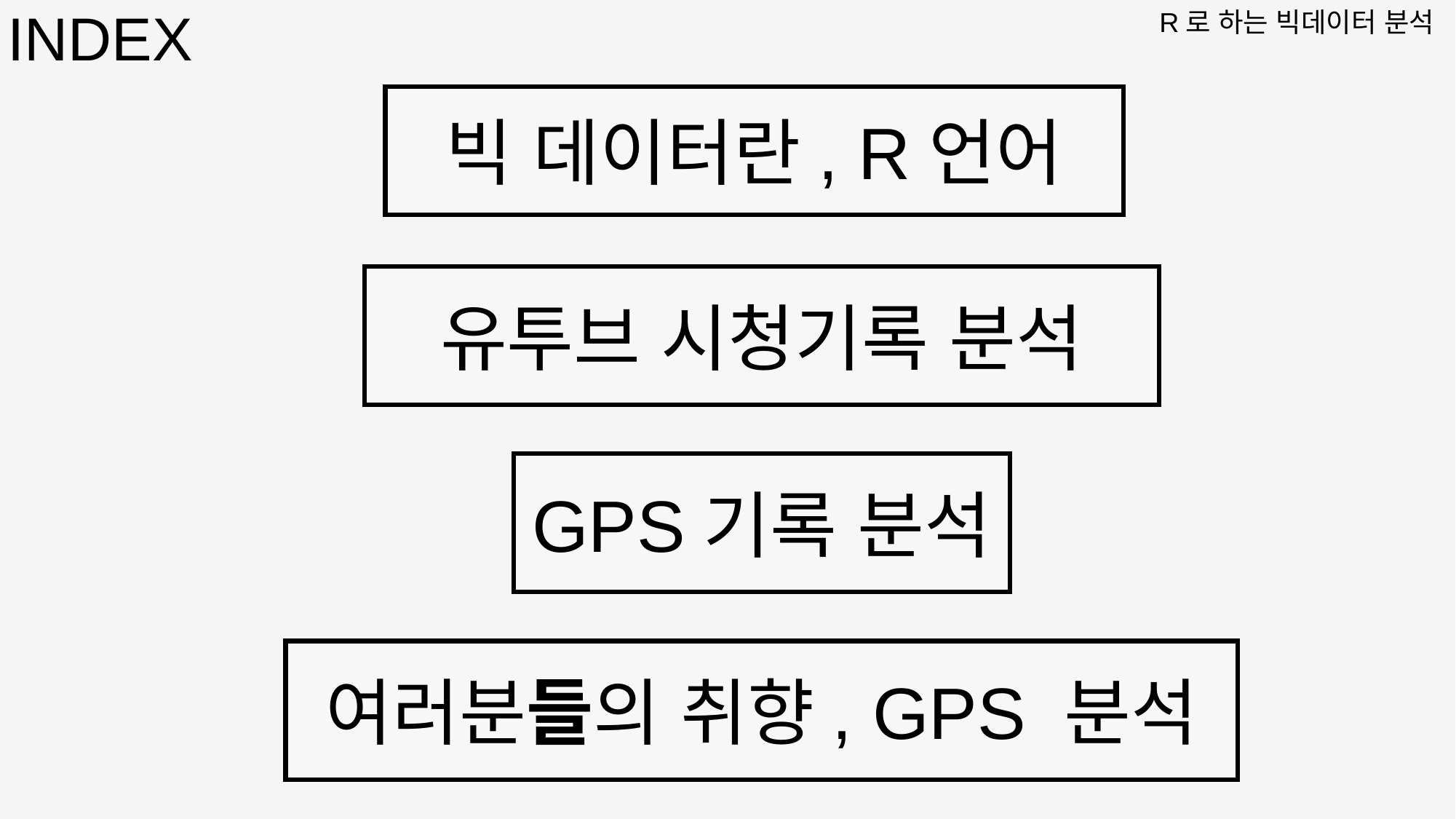

R로 하는 빅데이터 분석
INDEX
빅 데이터란, R언어
유투브 시청기록 분석
GPS기록 분석
여러분들의 취향, GPS 분석